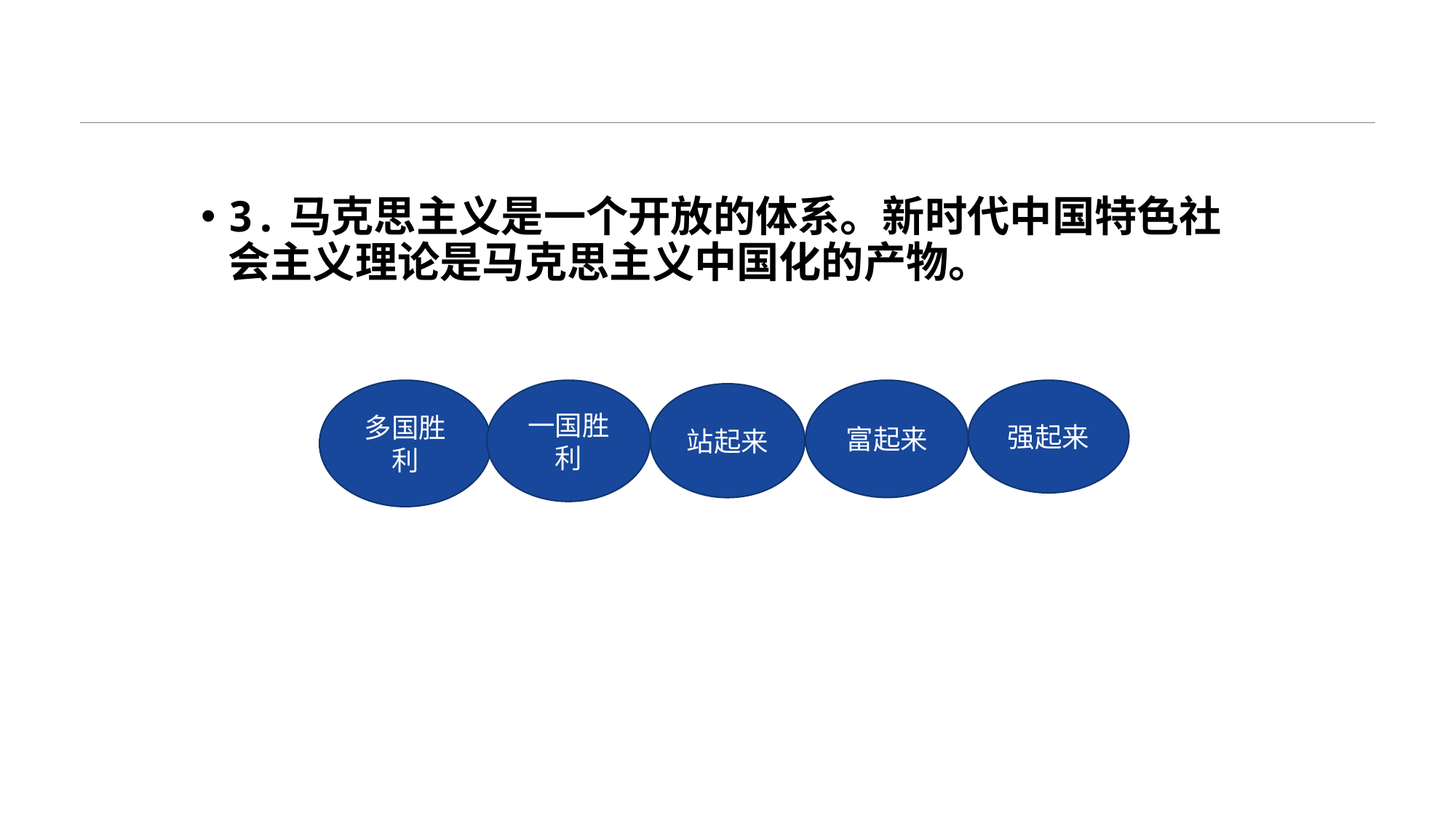

#
3.马克思主义是一个开放的体系。新时代中国特色社会主义理论是马克思主义中国化的产物。

多国胜利
富起来
一国胜利
强起来
站起来